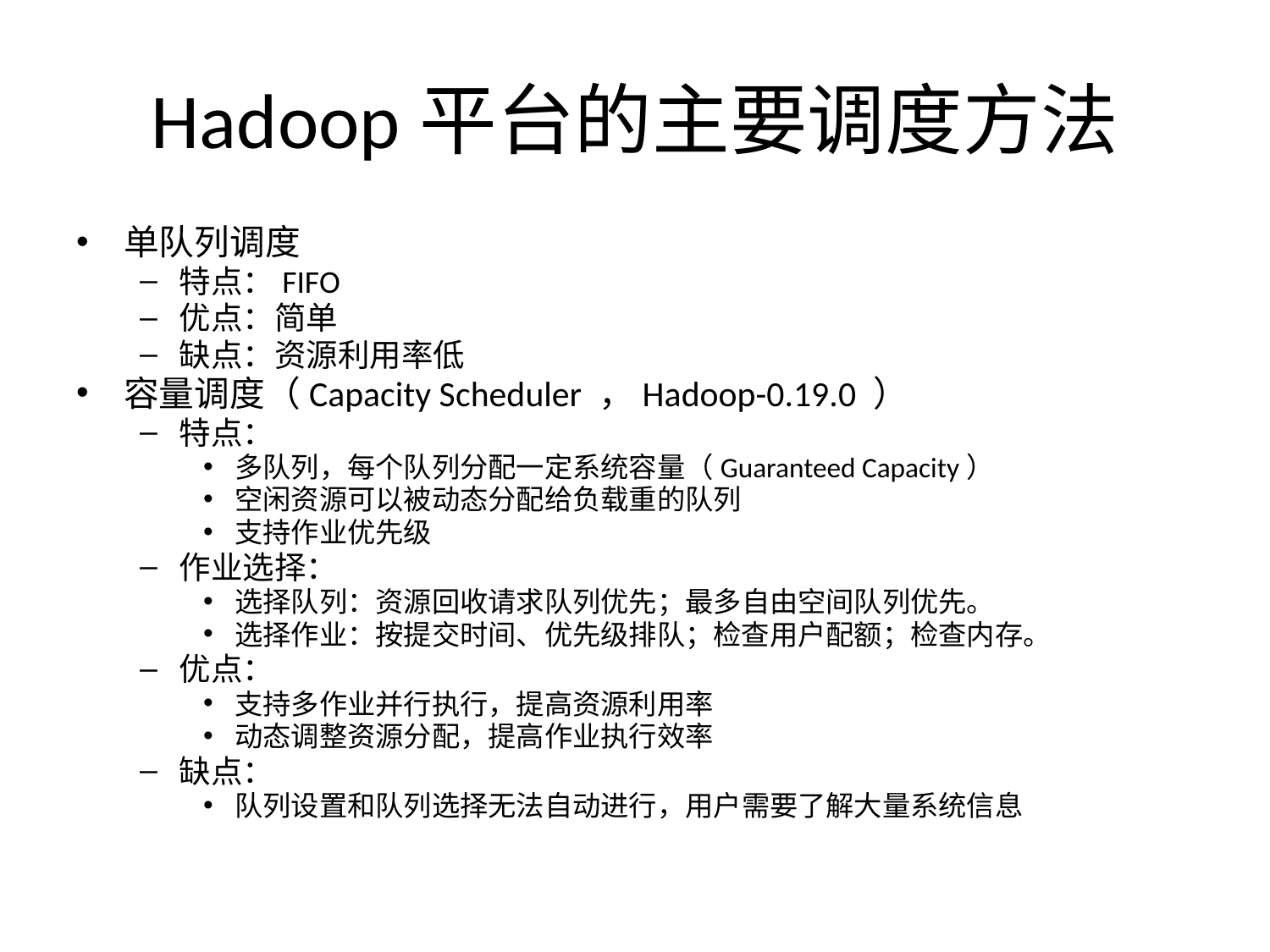

# Hadoop平台的主要调度方法
单队列调度
特点：FIFO
优点：简单
缺点：资源利用率低
容量调度（Capacity Scheduler ，Hadoop-0.19.0 ）
特点：
多队列，每个队列分配一定系统容量（Guaranteed Capacity）
空闲资源可以被动态分配给负载重的队列
支持作业优先级
作业选择：
选择队列：资源回收请求队列优先；最多自由空间队列优先。
选择作业：按提交时间、优先级排队；检查用户配额；检查内存。
优点：
支持多作业并行执行，提高资源利用率
动态调整资源分配，提高作业执行效率
缺点：
队列设置和队列选择无法自动进行，用户需要了解大量系统信息